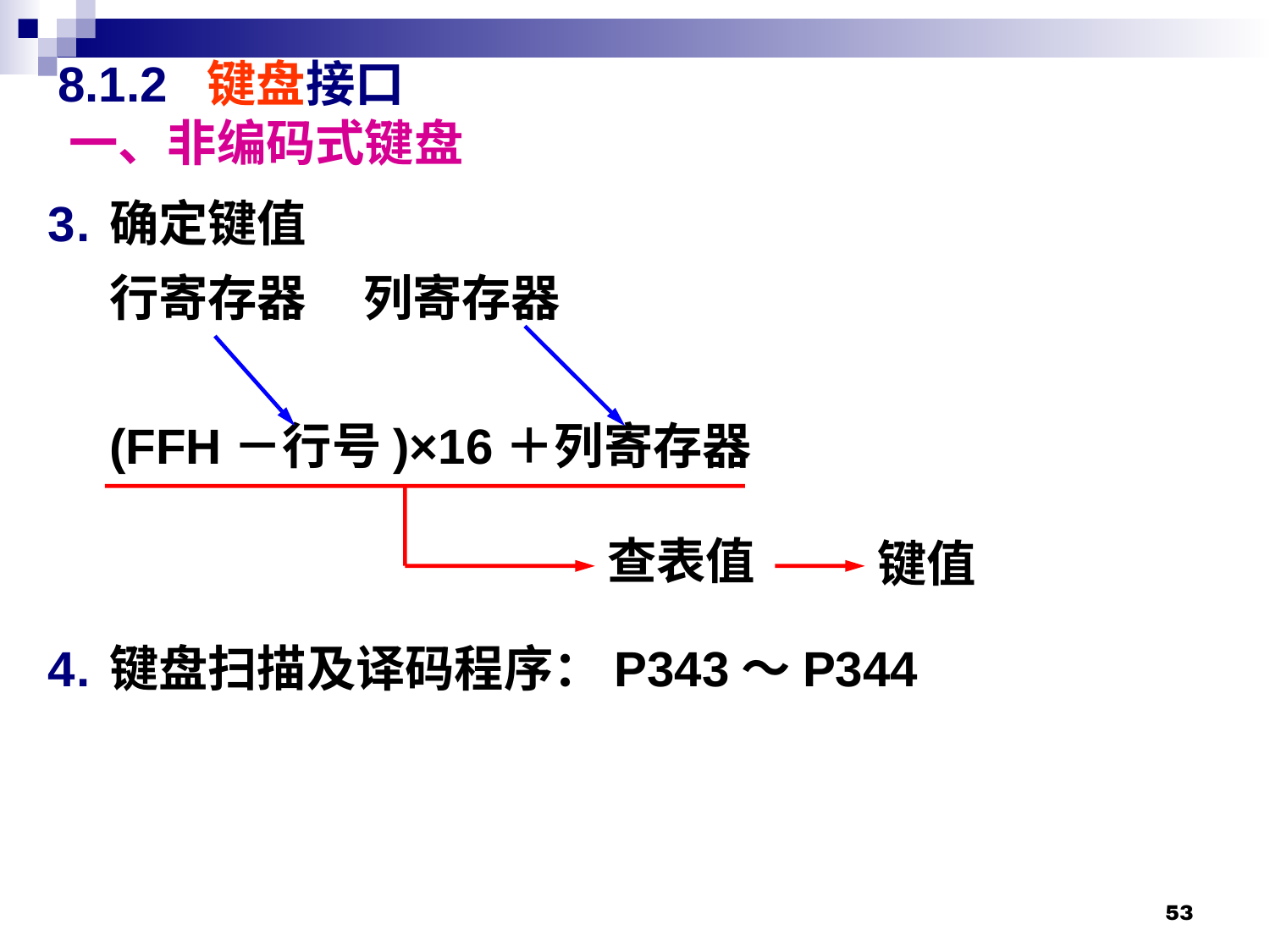

# 8.1.2  键盘接口 一、非编码式键盘
确定键值
	行寄存器	列寄存器

	(FFH－行号)×16＋列寄存器

键盘扫描及译码程序：P343～P344

查表值
键值

53